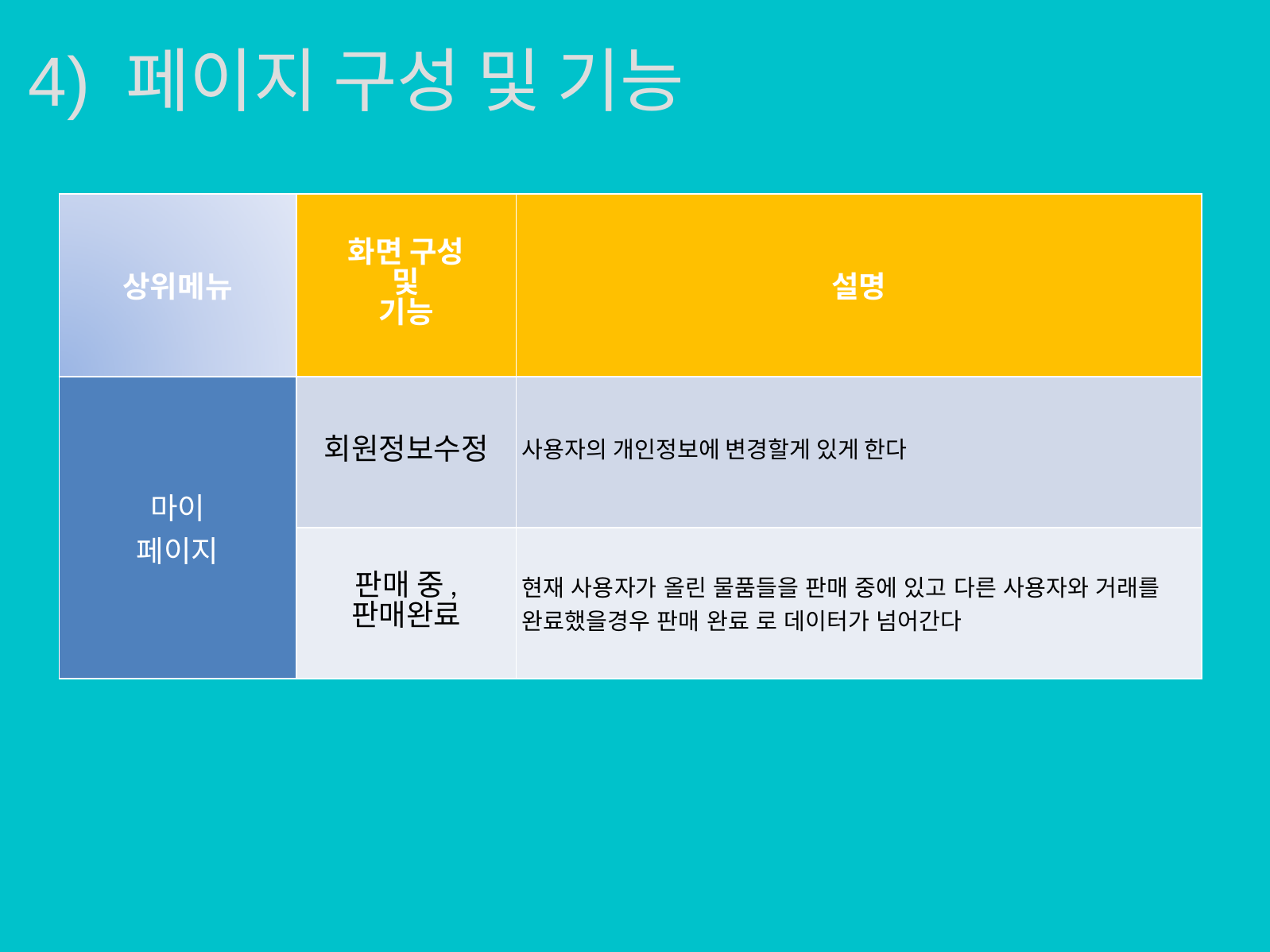

4) 페이지 구성 및 기능
| 상위메뉴 | 화면 구성 및 기능 | 설명 |
| --- | --- | --- |
| 마이 페이지 | 회원정보수정 | 사용자의 개인정보에 변경할게 있게 한다 |
|  | 판매 중, 판매완료 | 현재 사용자가 올린 물품들을 판매 중에 있고 다른 사용자와 거래를 완료했을경우 판매 완료 로 데이터가 넘어간다 |